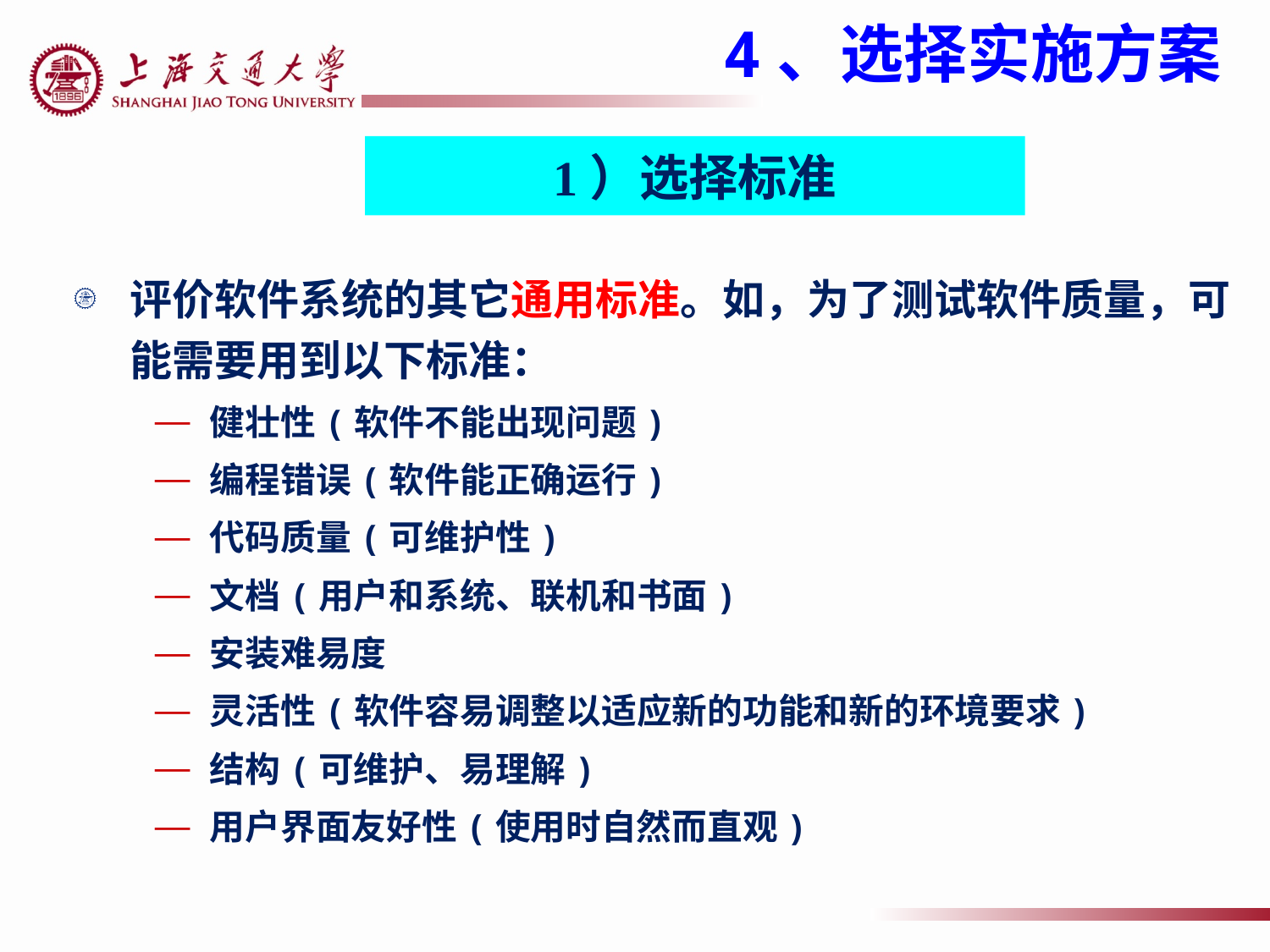

4、选择实施方案
1）选择标准
评价软件系统的其它通用标准。如，为了测试软件质量，可能需要用到以下标准：
健壮性(软件不能出现问题)
编程错误(软件能正确运行)
代码质量(可维护性)
文档(用户和系统、联机和书面)
安装难易度
灵活性(软件容易调整以适应新的功能和新的环境要求)
结构(可维护、易理解)
用户界面友好性(使用时自然而直观)